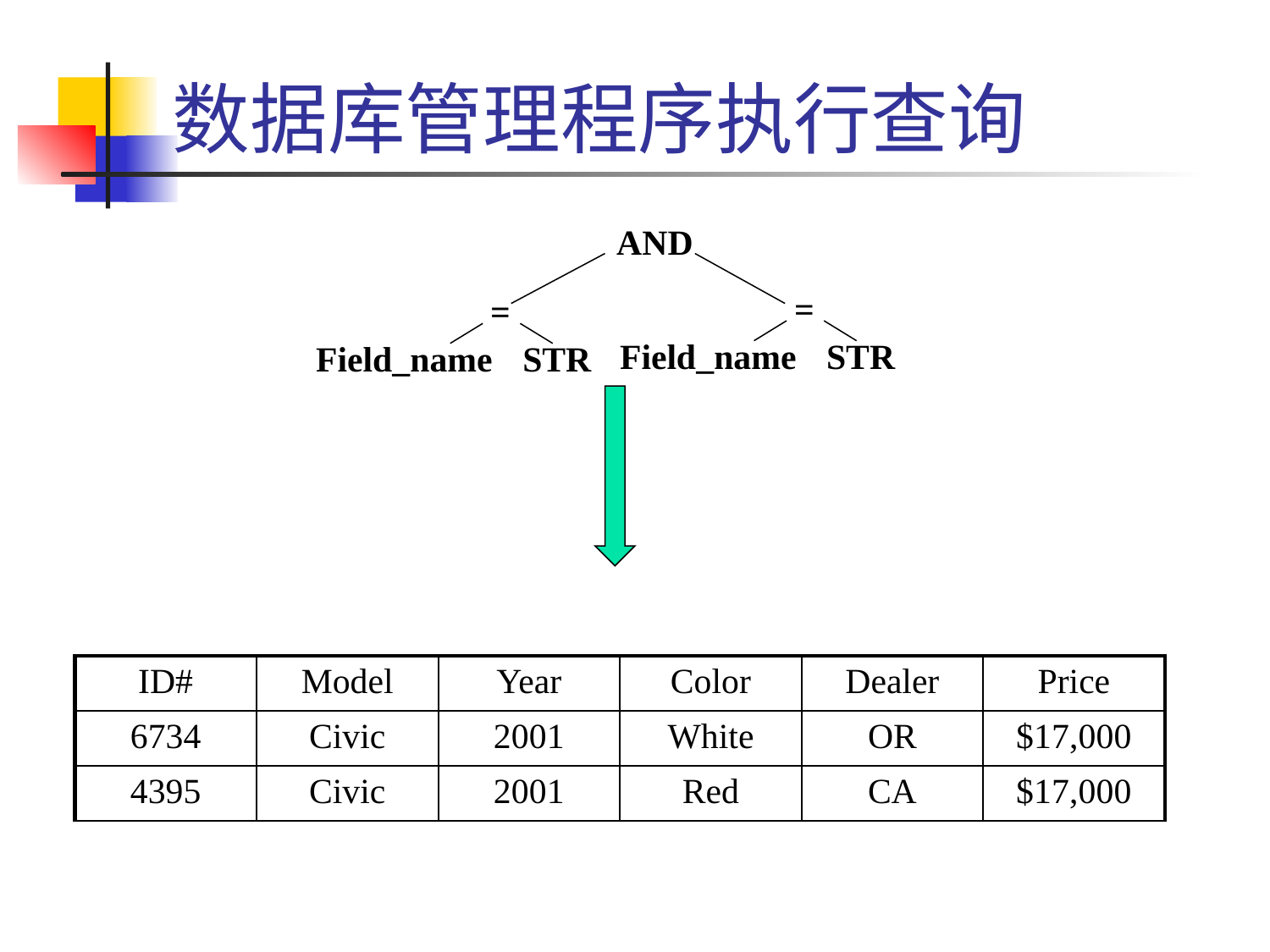

# 数据库管理程序执行查询
AND

=
=

Field_name
STR
Field_name
STR

| ID# | Model | Year | Color | Dealer | Price |
| --- | --- | --- | --- | --- | --- |
| 6734 | Civic | 2001 | White | OR | $17,000 |
| 4395 | Civic | 2001 | Red | CA | $17,000 |